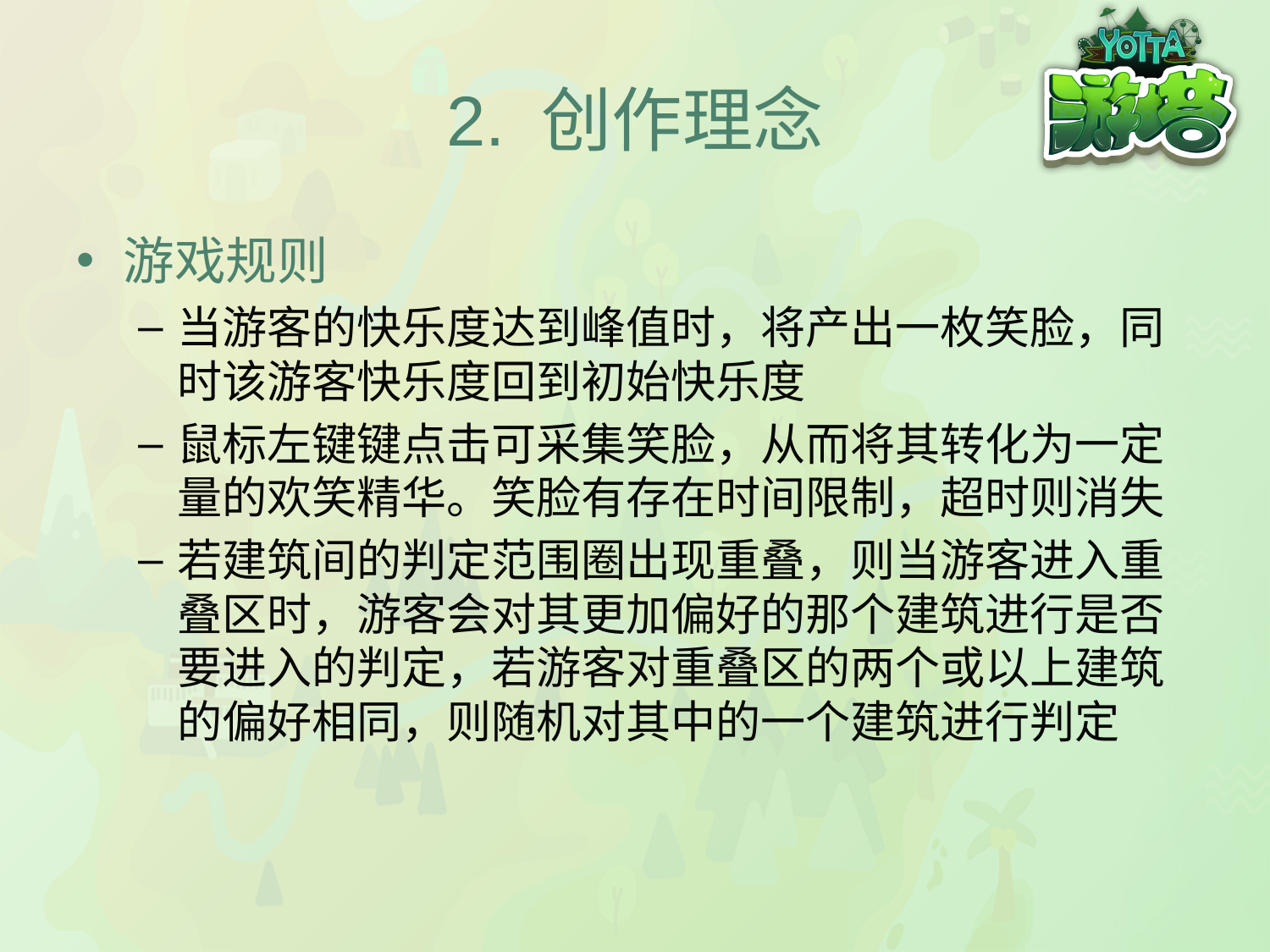

# 2. 创作理念
游戏规则
当游客的快乐度达到峰值时，将产出一枚笑脸，同时该游客快乐度回到初始快乐度
鼠标左键键点击可采集笑脸，从而将其转化为一定量的欢笑精华。笑脸有存在时间限制，超时则消失
若建筑间的判定范围圈出现重叠，则当游客进入重叠区时，游客会对其更加偏好的那个建筑进行是否要进入的判定，若游客对重叠区的两个或以上建筑的偏好相同，则随机对其中的一个建筑进行判定